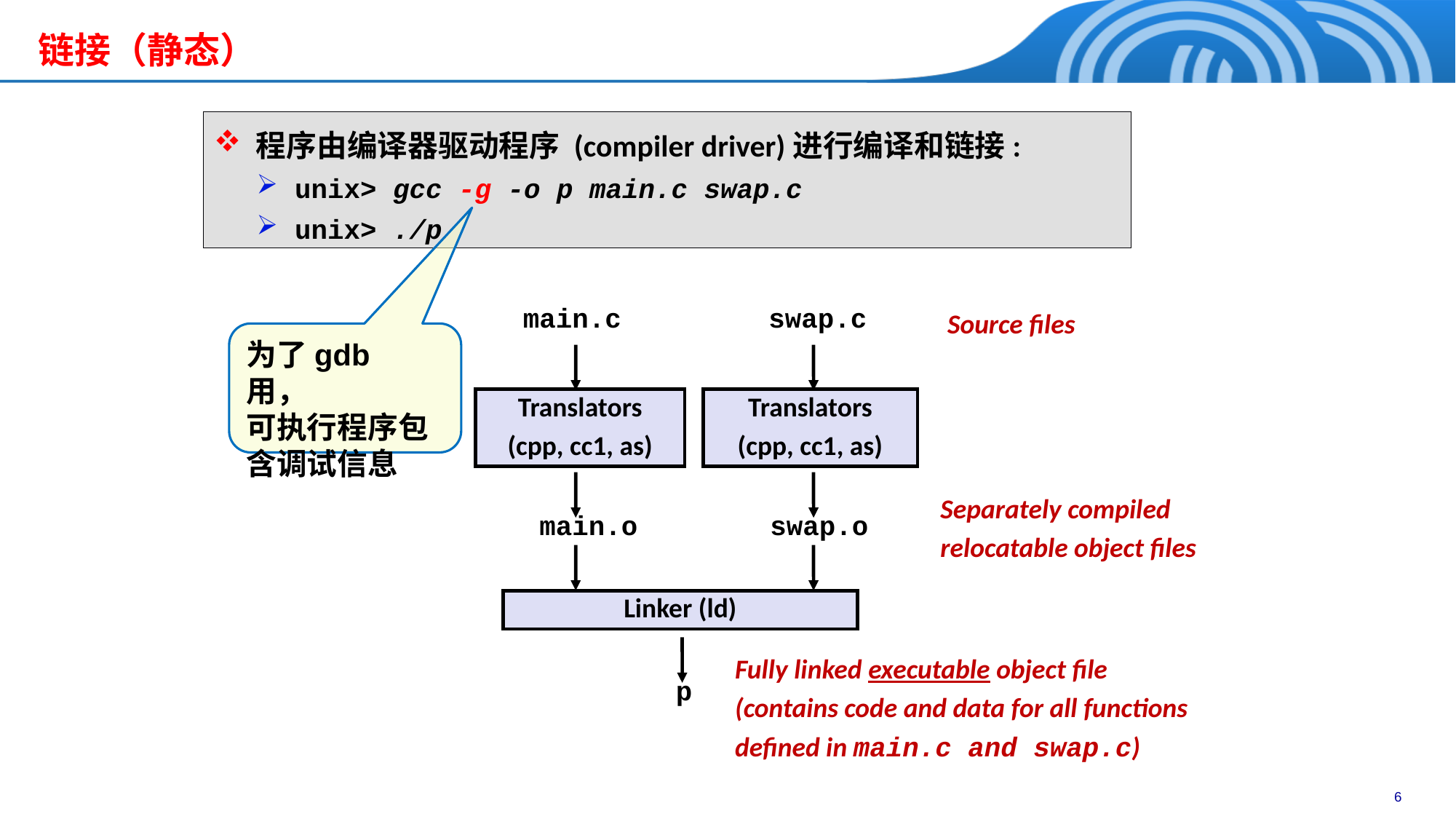

链接（静态）
 程序由编译器驱动程序 (compiler driver)进行编译和链接:
 unix> gcc -g -o p main.c swap.c
 unix> ./p
main.c
swap.c
Source files

Translators
(cpp, cc1, as)
Translators
(cpp, cc1, as)

Separately compiled
relocatable object files
main.o
swap.o

Linker (ld)

Fully linked executable object file
(contains code and data for all functions
defined in main.c and swap.c)
p
为了gdb 用，
可执行程序包含调试信息